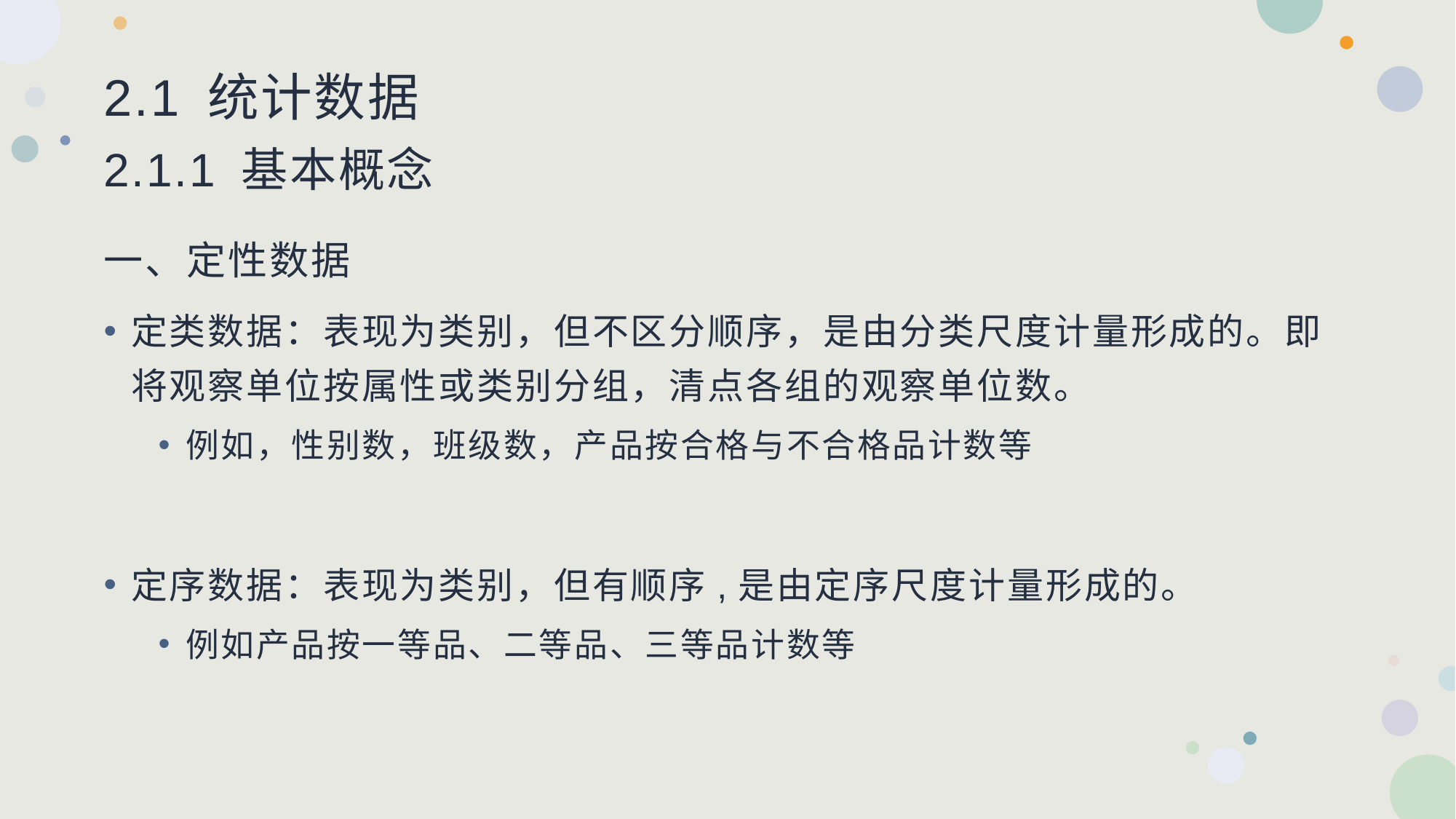

# 2.1 统计数据 2.1.1 基本概念
一、定性数据
定类数据：表现为类别，但不区分顺序，是由分类尺度计量形成的。即将观察单位按属性或类别分组，清点各组的观察单位数。
例如，性别数，班级数，产品按合格与不合格品计数等

定序数据：表现为类别，但有顺序,是由定序尺度计量形成的。
例如产品按一等品、二等品、三等品计数等